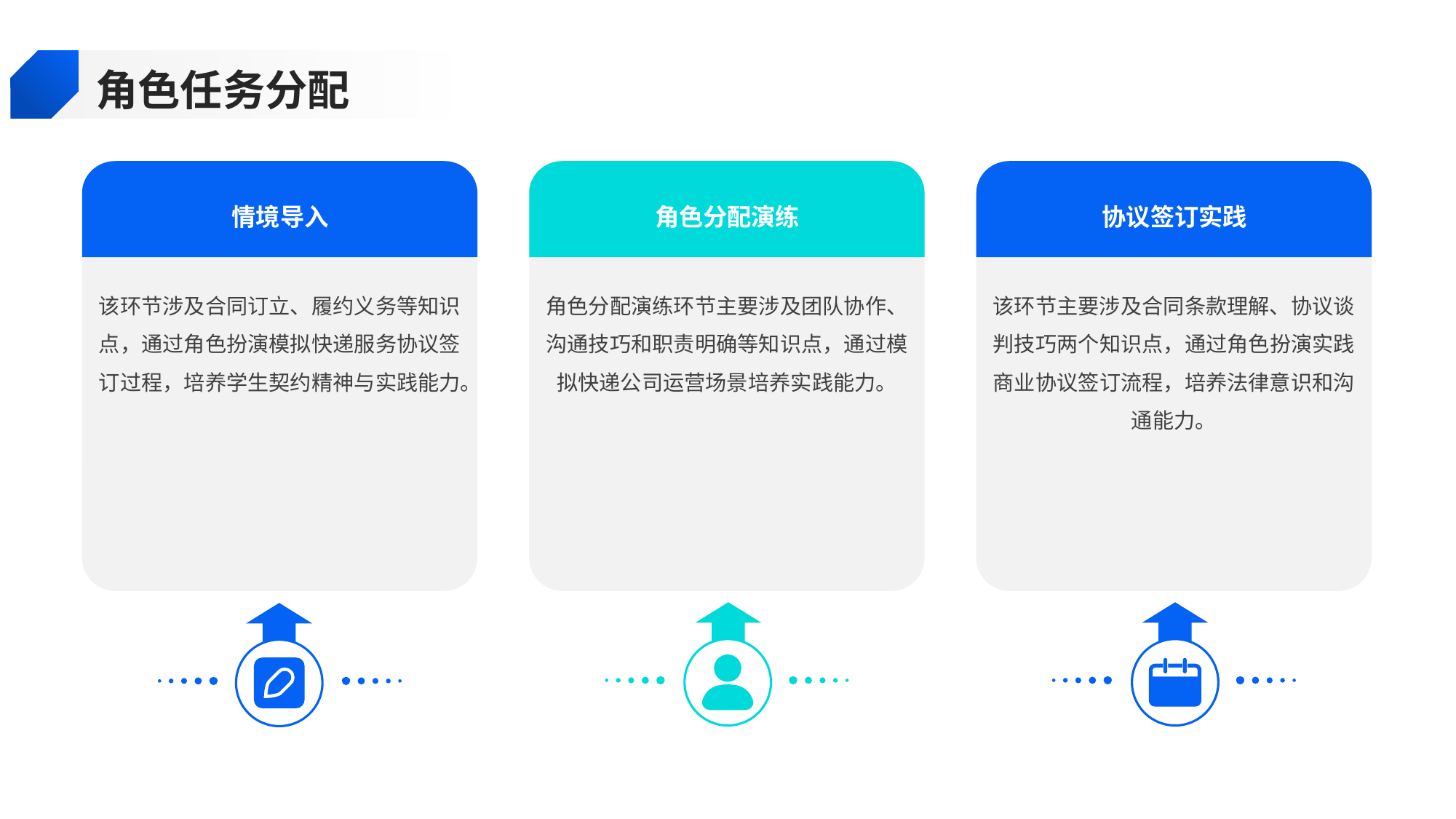

角色任务分配

情境导入
角色分配演练
协议签订实践
该环节涉及合同订立、履约义务等知识点，通过角色扮演模拟快递服务协议签订过程，培养学生契约精神与实践能力。
角色分配演练环节主要涉及团队协作、沟通技巧和职责明确等知识点，通过模拟快递公司运营场景培养实践能力。
该环节主要涉及合同条款理解、协议谈判技巧两个知识点，通过角色扮演实践商业协议签订流程，培养法律意识和沟通能力。